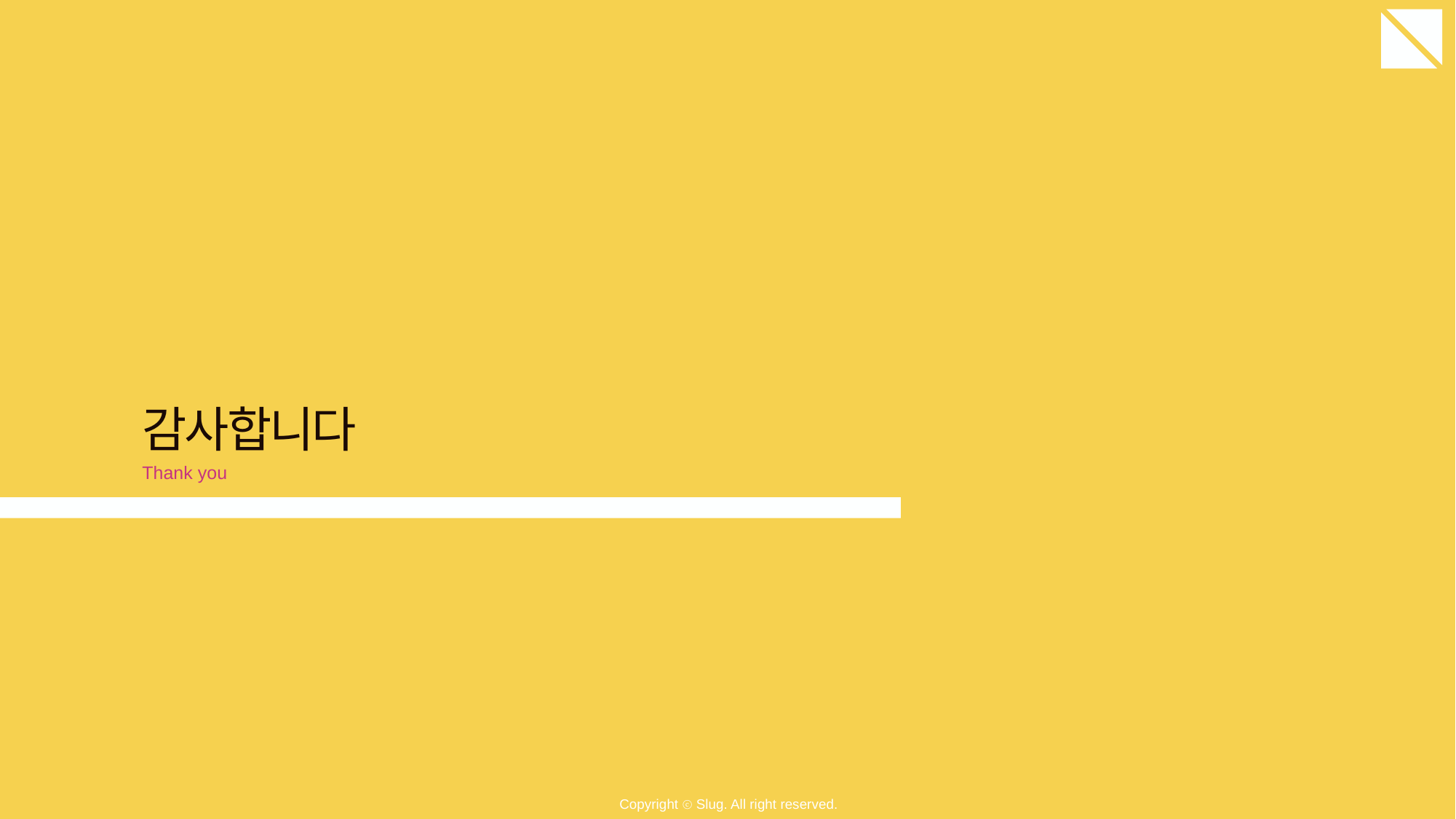

감사합니다
Thank you

Copyright ⓒ Slug. All right reserved.